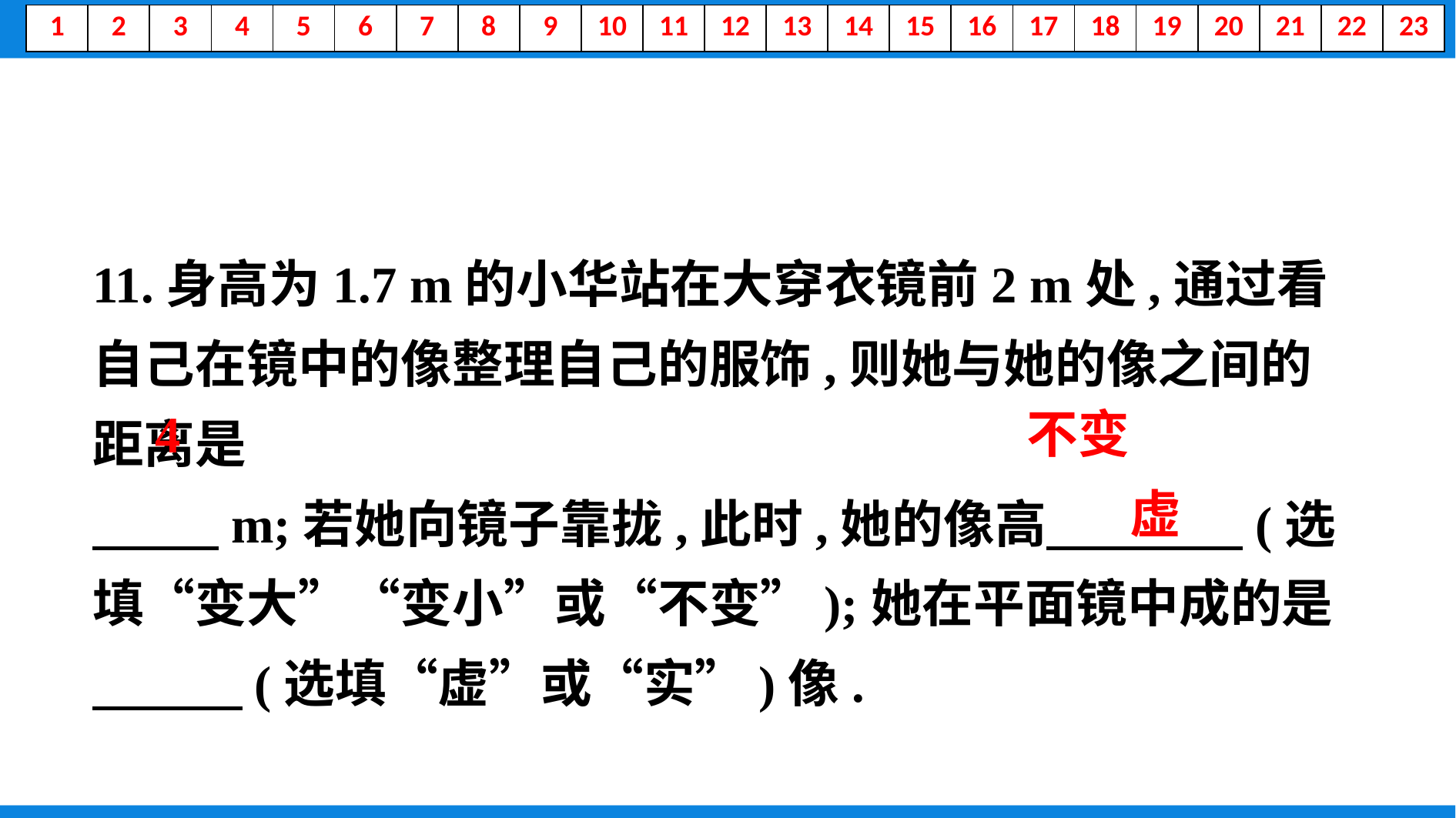

11.身高为1.7 m的小华站在大穿衣镜前2 m处,通过看自己在镜中的像整理自己的服饰,则她与她的像之间的距离是
　  　m;若她向镜子靠拢,此时,她的像高　        　(选填“变大”“变小”或“不变”);她在平面镜中成的是　    　(选填“虚”或“实”)像.
　4
　不变
　虚